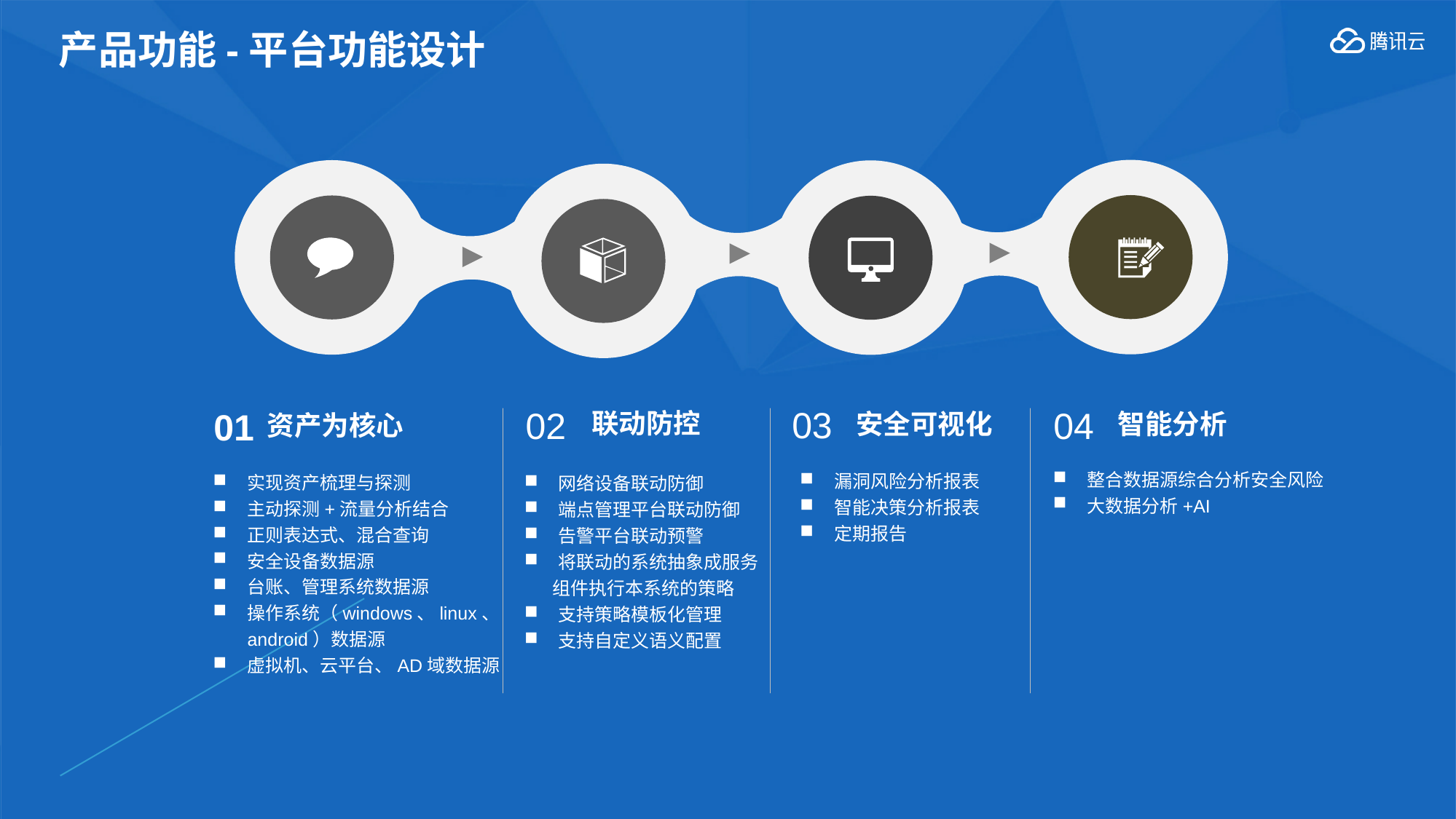

产品功能-平台功能设计

03
安全可视化
漏洞风险分析报表
智能决策分析报表
定期报告
02
联动防控
网络设备联动防御
端点管理平台联动防御
告警平台联动预警
将联动的系统抽象成服务
      组件执行本系统的策略
支持策略模板化管理
支持自定义语义配置

04
智能分析
整合数据源综合分析安全风险
大数据分析+AI
01
资产为核心
实现资产梳理与探测
主动探测+流量分析结合
正则表达式、混合查询
安全设备数据源
台账、管理系统数据源
操作系统（windows、linux、android）数据源
虚拟机、云平台、AD域数据源